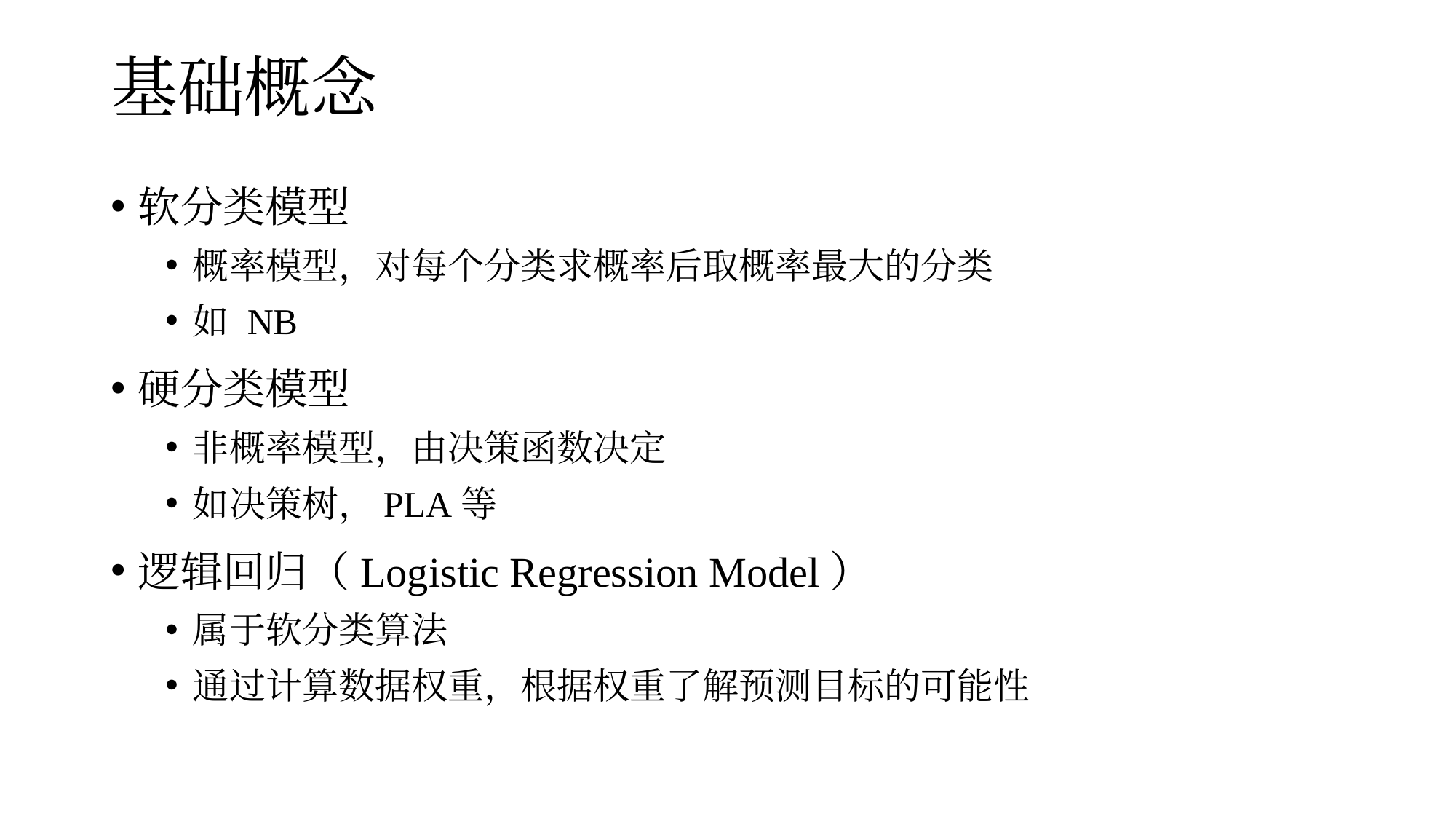

# 基础概念
软分类模型
概率模型，对每个分类求概率后取概率最大的分类
如 NB
硬分类模型
非概率模型，由决策函数决定
如决策树，PLA等
逻辑回归（Logistic Regression Model）
属于软分类算法
通过计算数据权重，根据权重了解预测目标的可能性